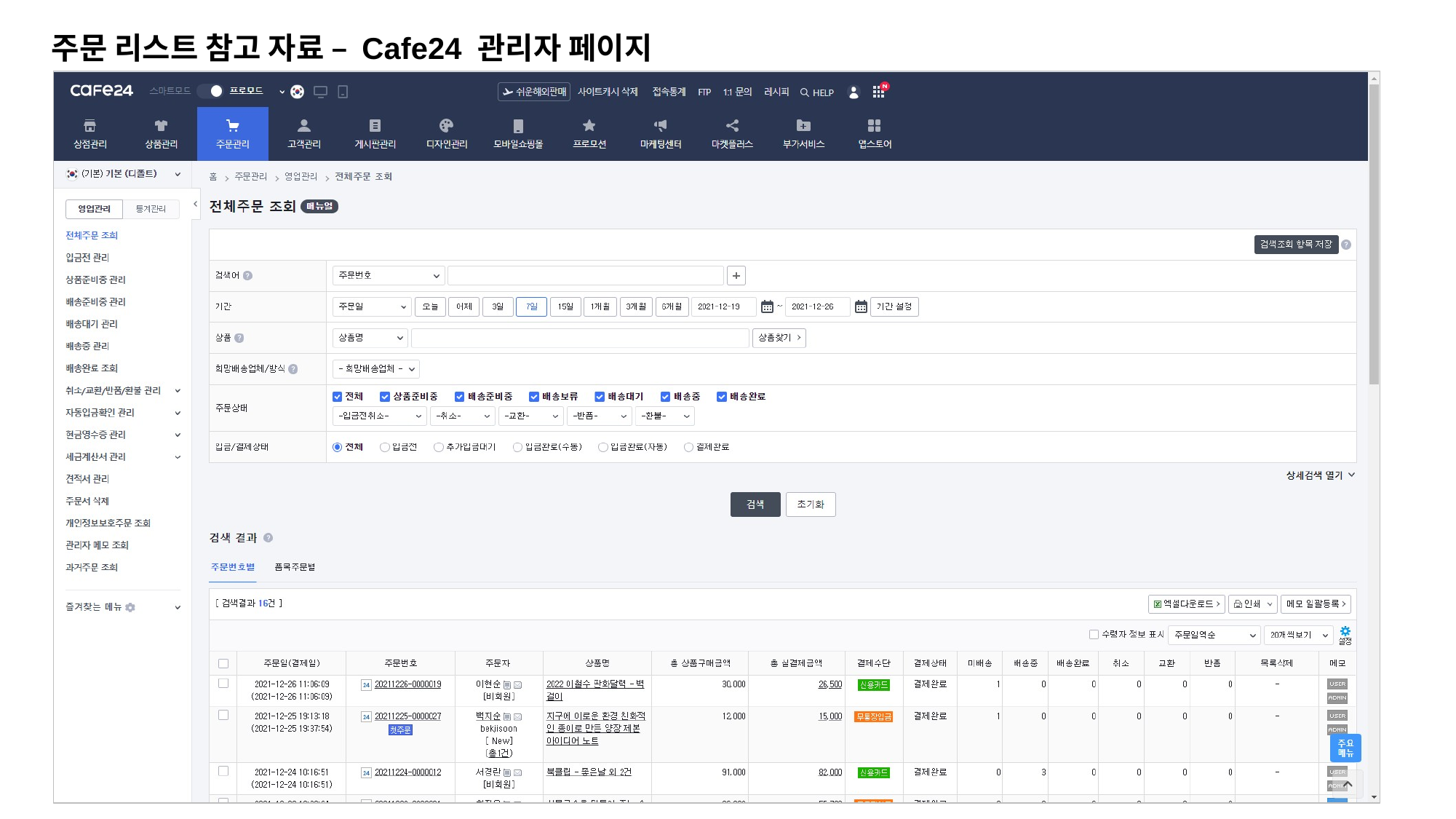

# 주문 리스트 참고 자료 – Cafe24 관리자 페이지